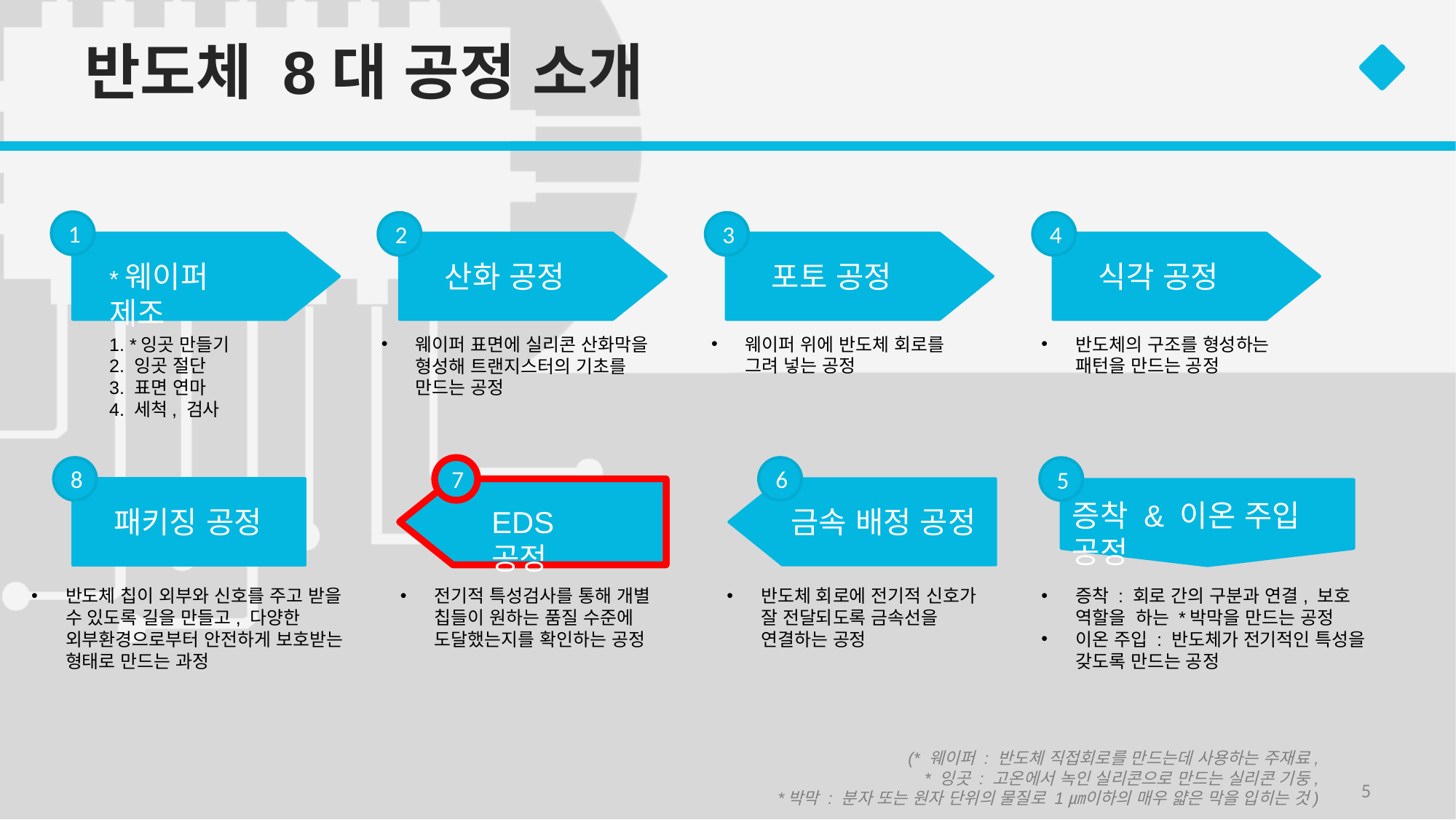

# 반도체 8대 공정 소개

1
2
3
4
*웨이퍼 제조
산화 공정
식각 공정
포토 공정
1. *잉곳 만들기
2. 잉곳 절단
3. 표면 연마
4. 세척, 검사
웨이퍼 표면에 실리콘 산화막을 형성해 트랜지스터의 기초를 만드는 공정
웨이퍼 위에 반도체 회로를 그려 넣는 공정
반도체의 구조를 형성하는 패턴을 만드는 공정

8
7
6
5

증착 & 이온 주입 공정
패키징 공정
EDS 공정
금속 배정 공정
전기적 특성검사를 통해 개별 칩들이 원하는 품질 수준에 도달했는지를 확인하는 공정
반도체 회로에 전기적 신호가 잘 전달되도록 금속선을 연결하는 공정
증착 : 회로 간의 구분과 연결, 보호 역할을  하는 *박막을 만드는 공정
이온 주입 : 반도체가 전기적인 특성을 갖도록 만드는 공정
반도체 칩이 외부와 신호를 주고 받을 수 있도록 길을 만들고, 다양한 외부환경으로부터 안전하게 보호받는 형태로 만드는 과정
(* 웨이퍼 : 반도체 직접회로를 만드는데 사용하는 주재료,
* 잉곳 : 고온에서 녹인 실리콘으로 만드는 실리콘 기둥,
*박막 : 분자 또는 원자 단위의 물질로 1㎛이하의 매우 얇은 막을 입히는 것)
5